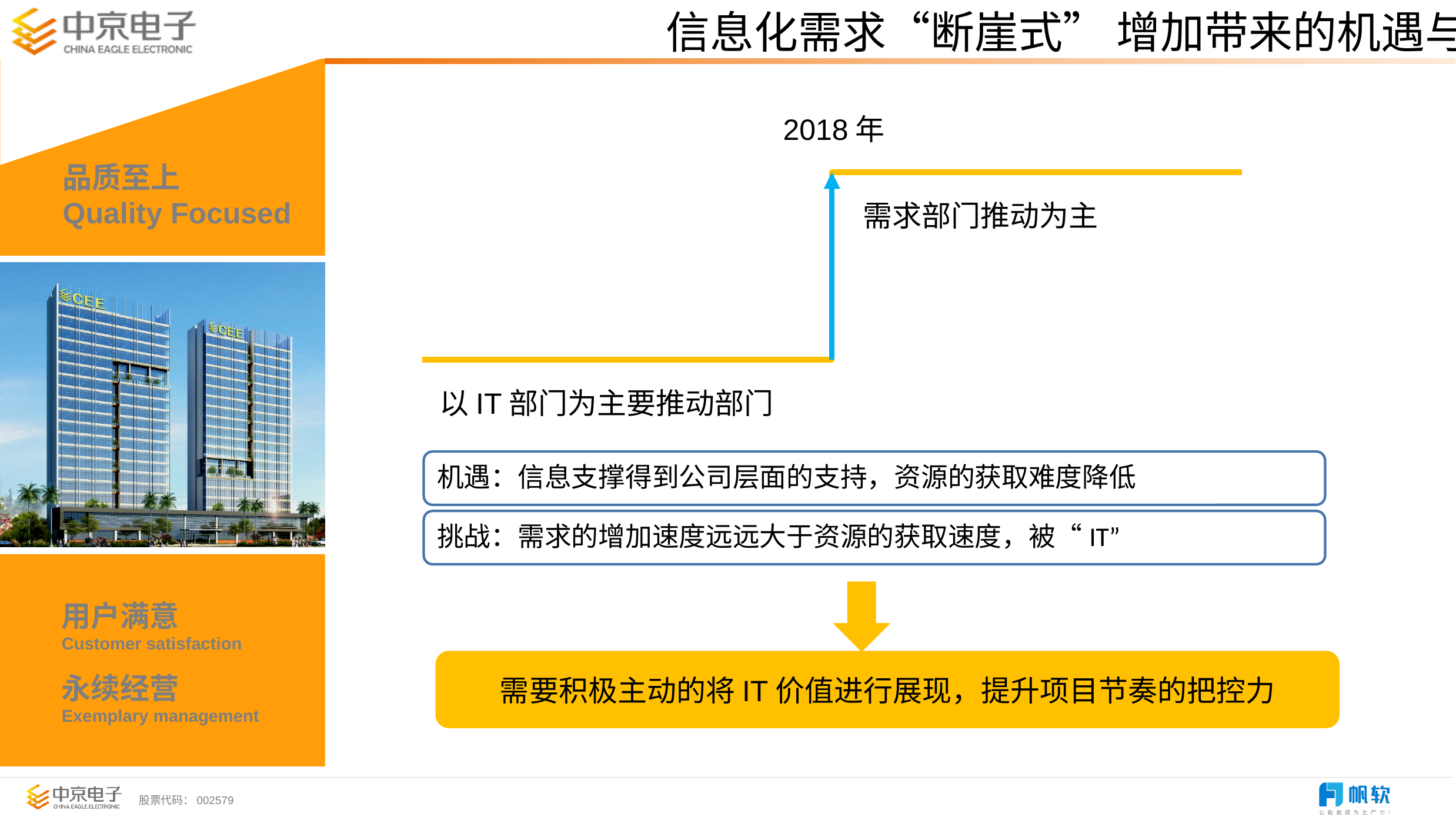

信息化需求“断崖式” 增加带来的机遇与挑战
2018年
需求部门推动为主
以IT部门为主要推动部门
机遇：信息支撑得到公司层面的支持，资源的获取难度降低
挑战：需求的增加速度远远大于资源的获取速度，被“IT”

需要积极主动的将IT价值进行展现，提升项目节奏的把控力